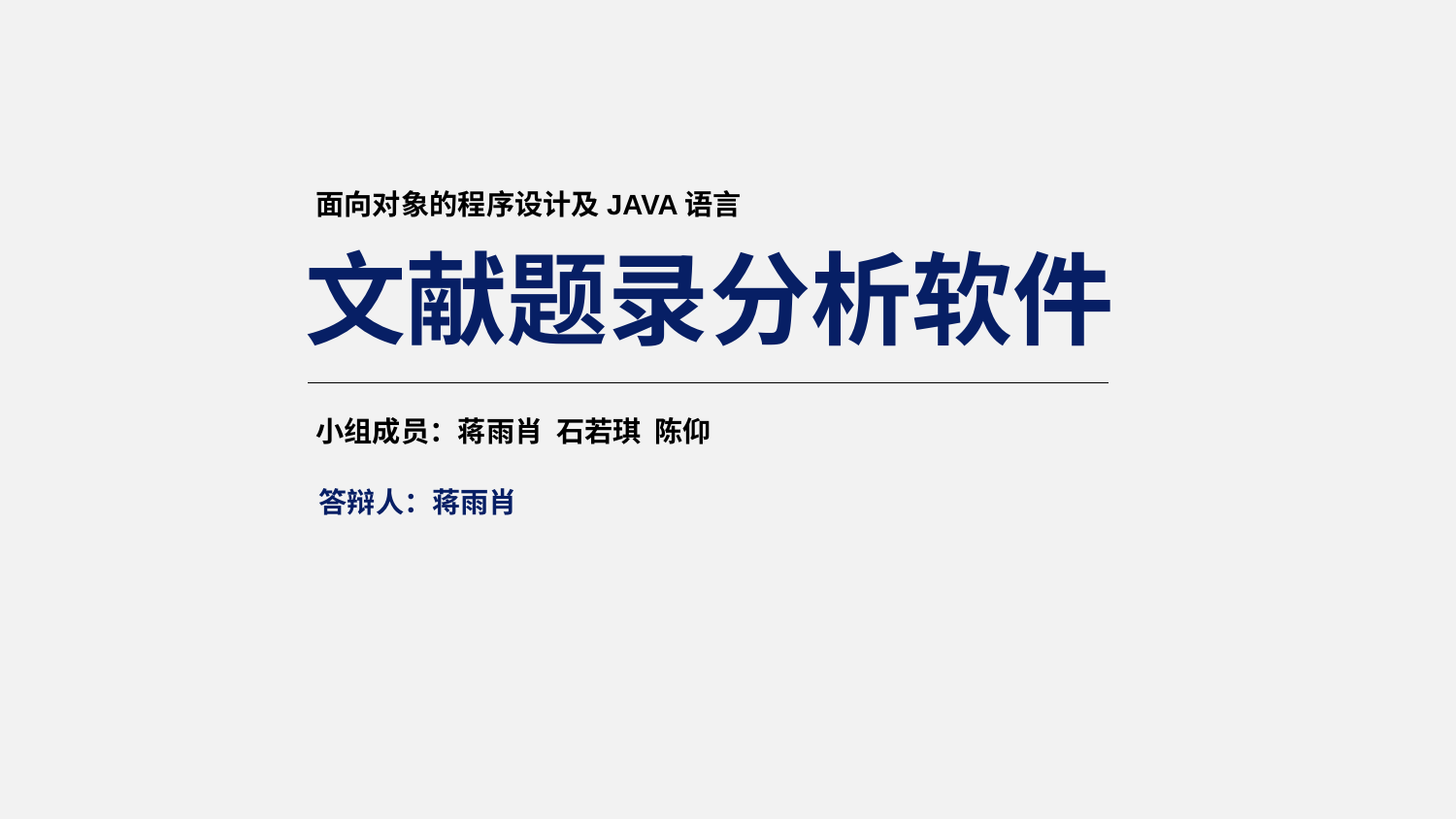

面向对象的程序设计及JAVA语言
文献题录分析软件
小组成员：蒋雨肖  石若琪  陈仰
答辩人：蒋雨肖